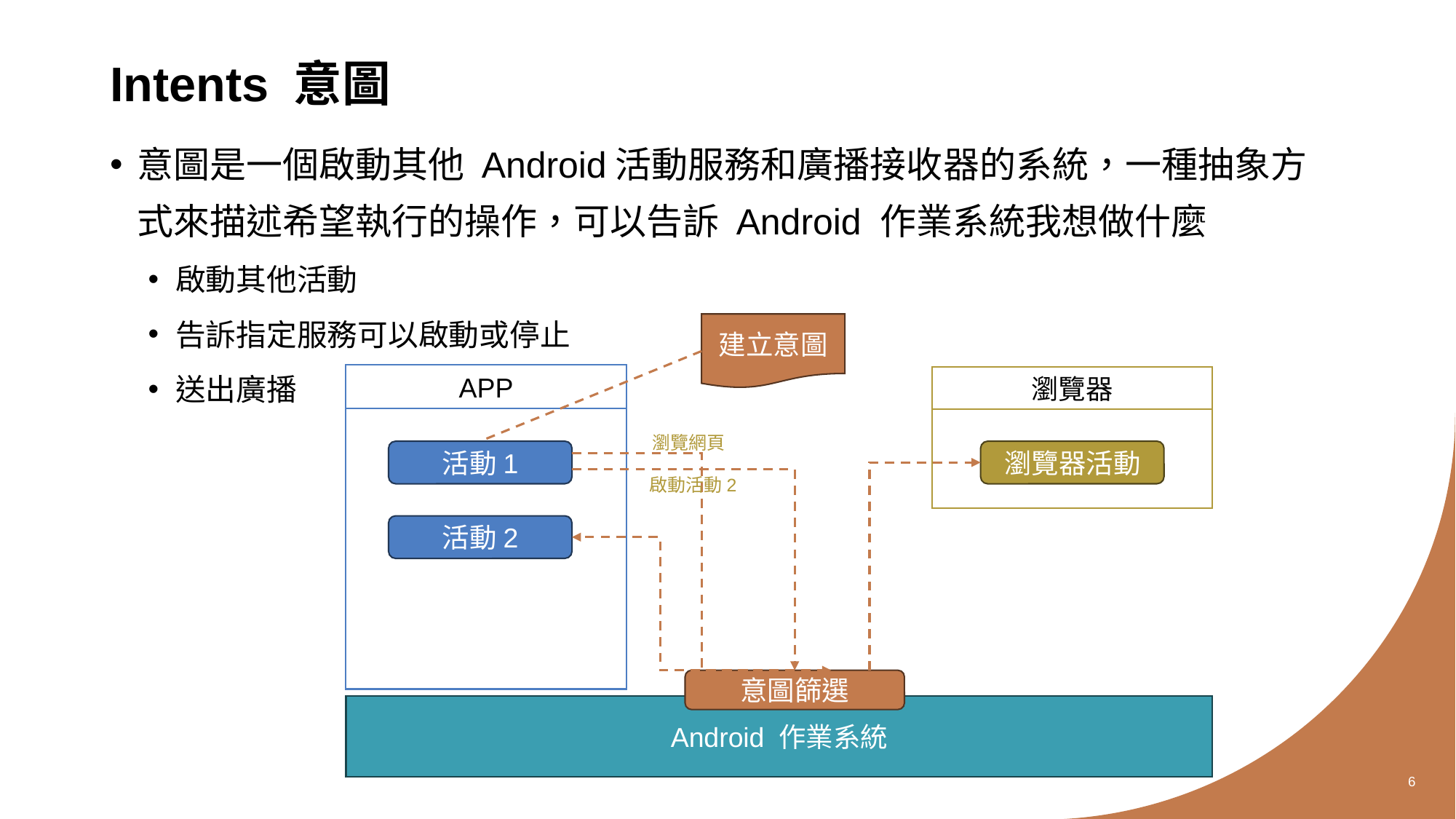

# Intents 意圖
意圖是一個啟動其他 Android活動服務和廣播接收器的系統，一種抽象方式來描述希望執行的操作，可以告訴 Android 作業系統我想做什麼
啟動其他活動
告訴指定服務可以啟動或停止
送出廣播

建立意圖
APP

瀏覽器

瀏覽器活動
瀏覽網頁
活動1
啟動活動2
活動2
意圖篩選
Android 作業系統
6